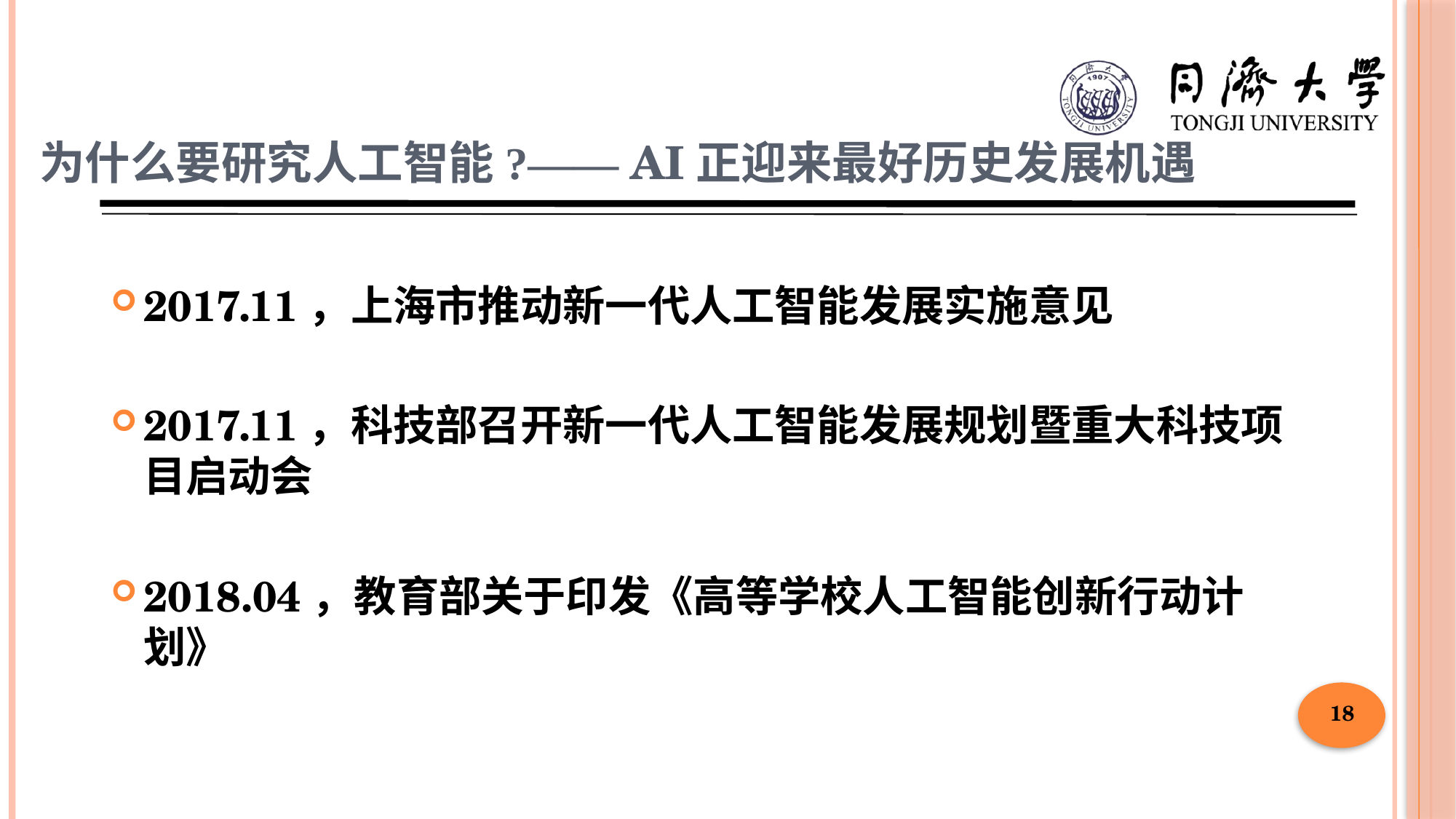

# 为什么要研究人工智能?—— AI正迎来最好历史发展机遇
2017.11，上海市推动新一代人工智能发展实施意见

2017.11，科技部召开新一代人工智能发展规划暨重大科技项目启动会

2018.04，教育部关于印发《高等学校人工智能创新行动计划》

18